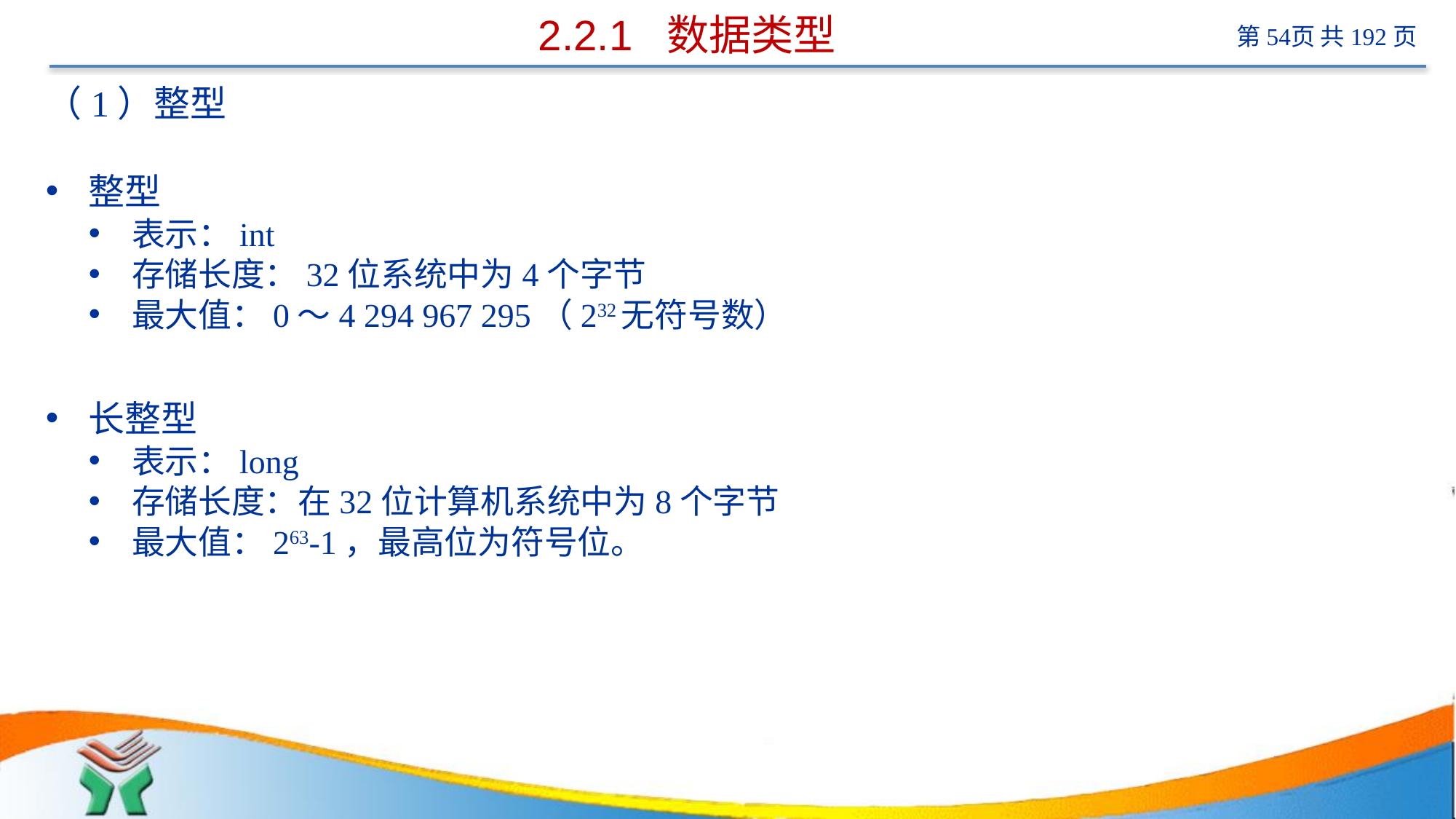

# 2.2.1  数据类型
（1）整型

整型
表示：int
存储长度：32位系统中为4个字节
最大值：0～4 294 967 295（232无符号数）

长整型
表示：long
存储长度：在32位计算机系统中为8个字节
最大值：263-1，最高位为符号位。